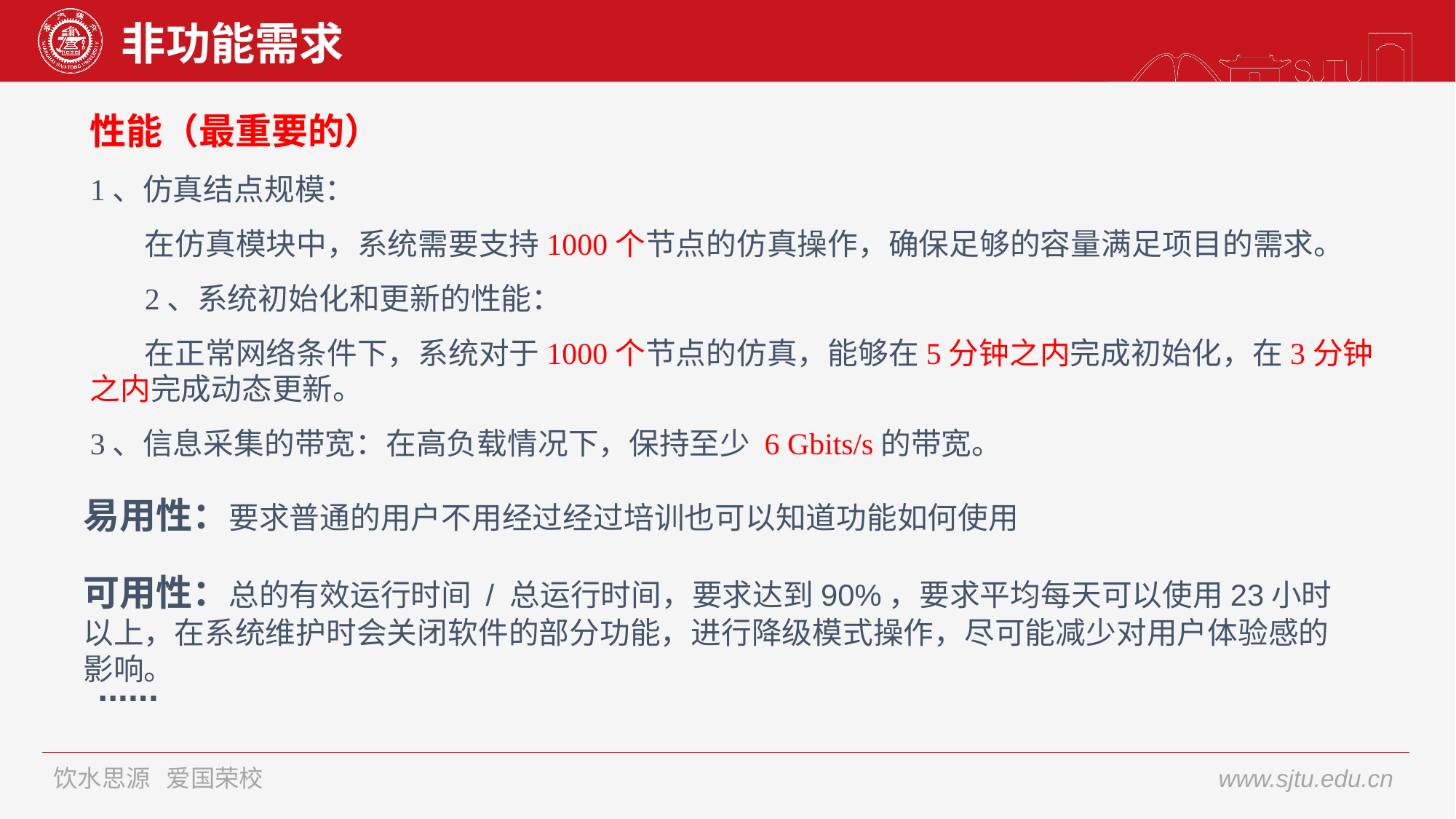

# 非功能需求
性能（最重要的）
1、仿真结点规模：
在仿真模块中，系统需要支持1000个节点的仿真操作，确保足够的容量满足项目的需求。
2、系统初始化和更新的性能：
在正常网络条件下，系统对于1000个节点的仿真，能够在5分钟之内完成初始化，在3分钟之内完成动态更新。
3、信息采集的带宽：在高负载情况下，保持至少 6 Gbits/s的带宽。

易用性：要求普通的用户不用经过经过培训也可以知道功能如何使用

可用性：总的有效运行时间 / 总运行时间，要求达到90%，要求平均每天可以使用23小时以上，在系统维护时会关闭软件的部分功能，进行降级模式操作，尽可能减少对用户体验感的影响。

......